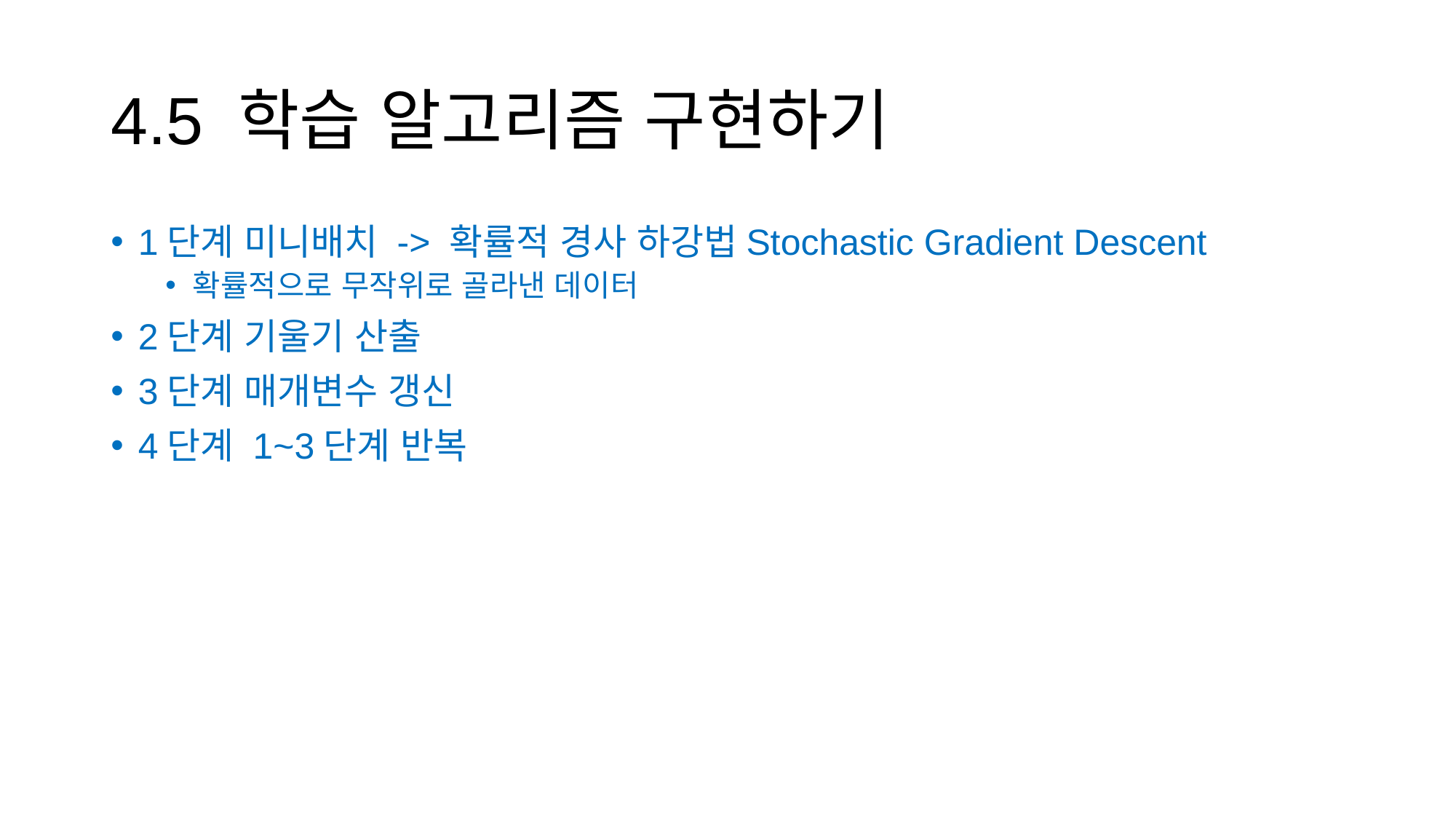

# 4.5 학습 알고리즘 구현하기
1단계 미니배치 -> 확률적 경사 하강법Stochastic Gradient Descent
확률적으로 무작위로 골라낸 데이터
2단계 기울기 산출
3단계 매개변수 갱신
4단계 1~3단계 반복